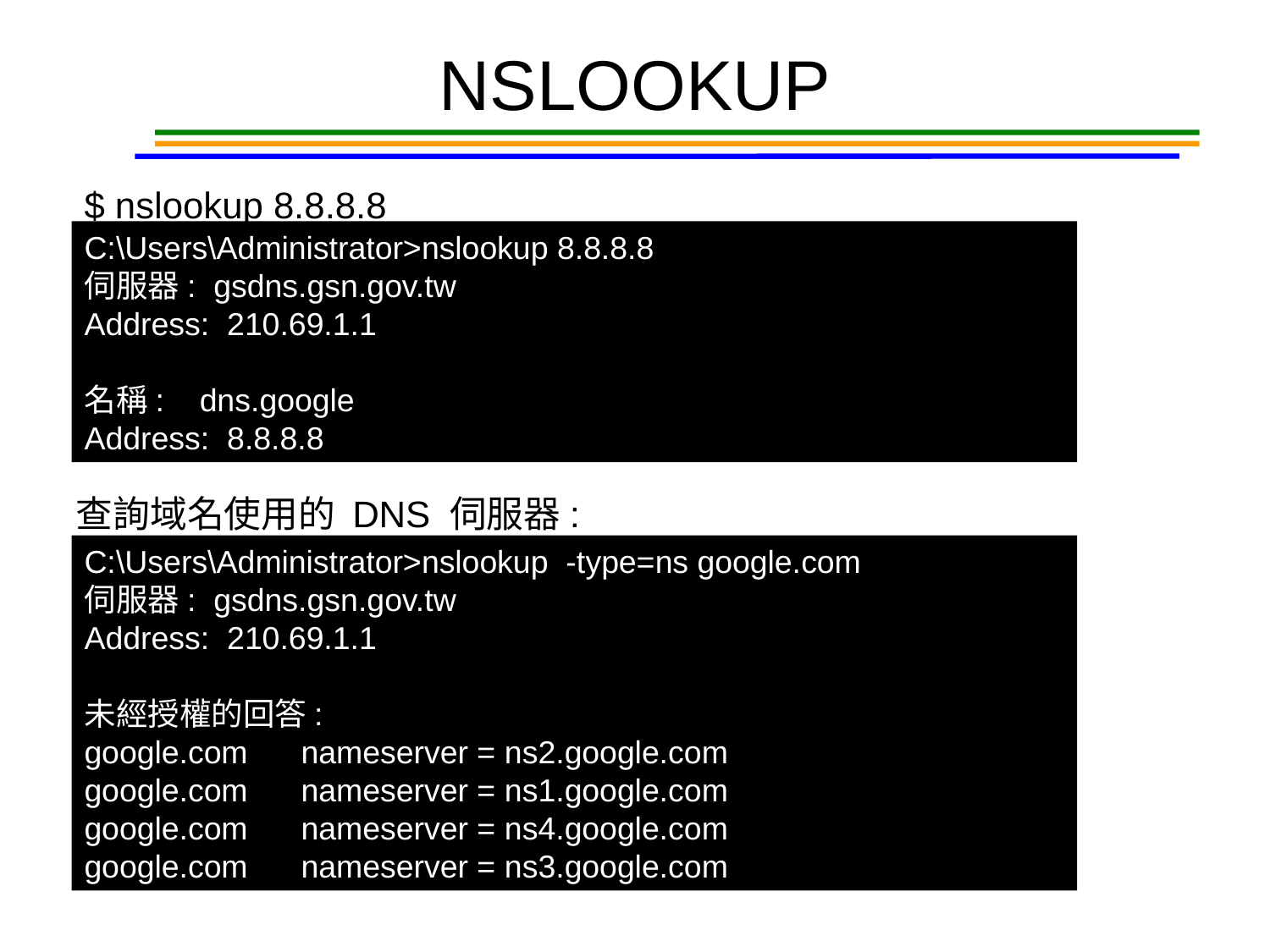

NSLOOKUP
$ nslookup 8.8.8.8
C:\Users\Administrator>nslookup 8.8.8.8
伺服器:  gsdns.gsn.gov.tw
Address:  210.69.1.1

名稱:    dns.google
Address:  8.8.8.8
查詢域名使用的 DNS 伺服器:
$ nslookup -type=ns google.com
C:\Users\Administrator>nslookup  -type=ns google.com
伺服器:  gsdns.gsn.gov.tw
Address:  210.69.1.1

未經授權的回答:
google.com      nameserver = ns2.google.com
google.com      nameserver = ns1.google.com
google.com      nameserver = ns4.google.com
google.com      nameserver = ns3.google.com